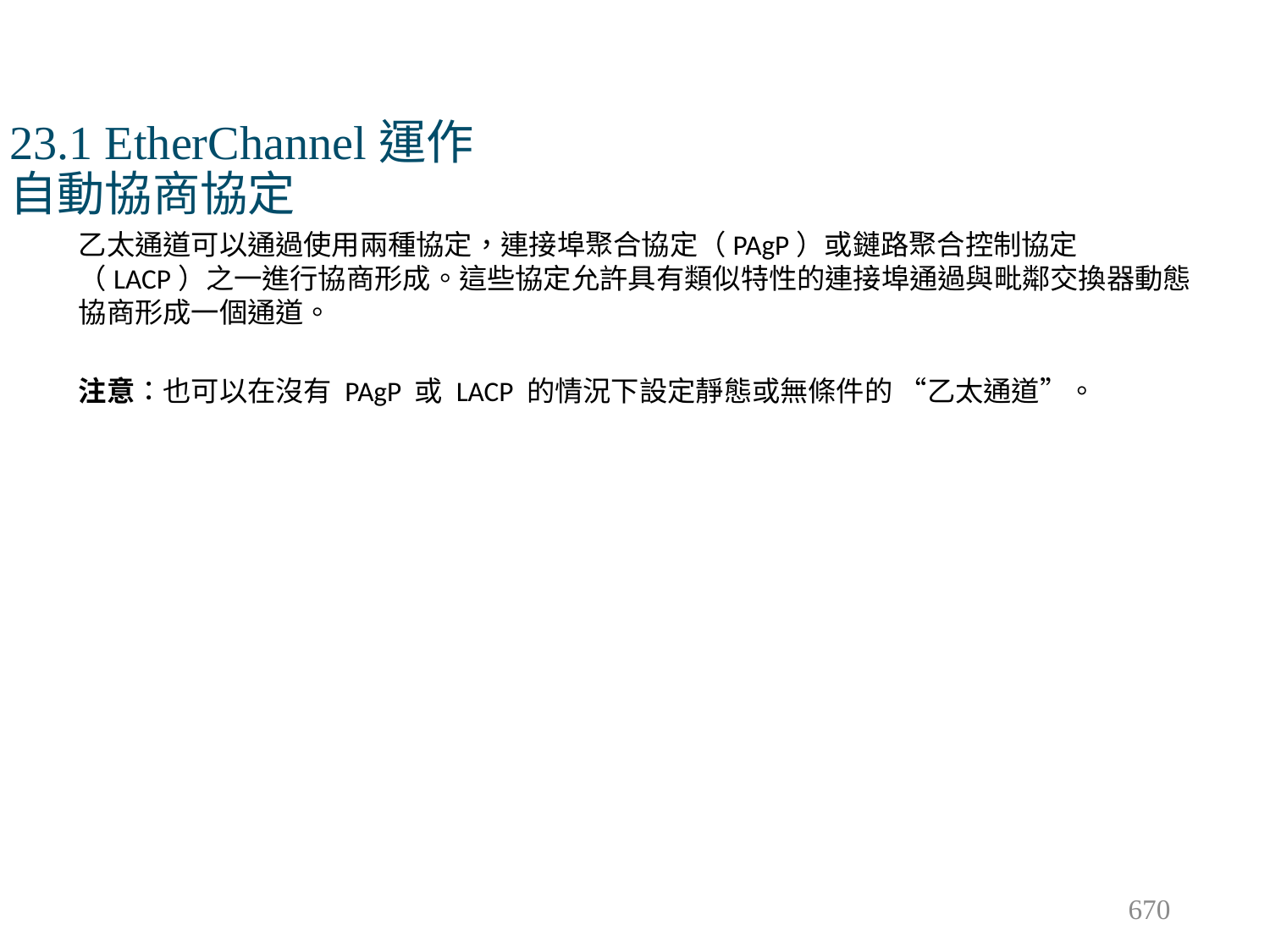

# 23.1 EtherChannel運作 自動協商協定
乙太通道可以通過使用兩種協定，連接埠聚合協定（PAgP）或鏈路聚合控制協定（LACP）之一進行協商形成。這些協定允許具有類似特性的連接埠通過與毗鄰交換器動態協商形成一個通道。

注意：也可以在沒有 PAgP 或 LACP 的情況下設定靜態或無條件的 “乙太通道”。

670